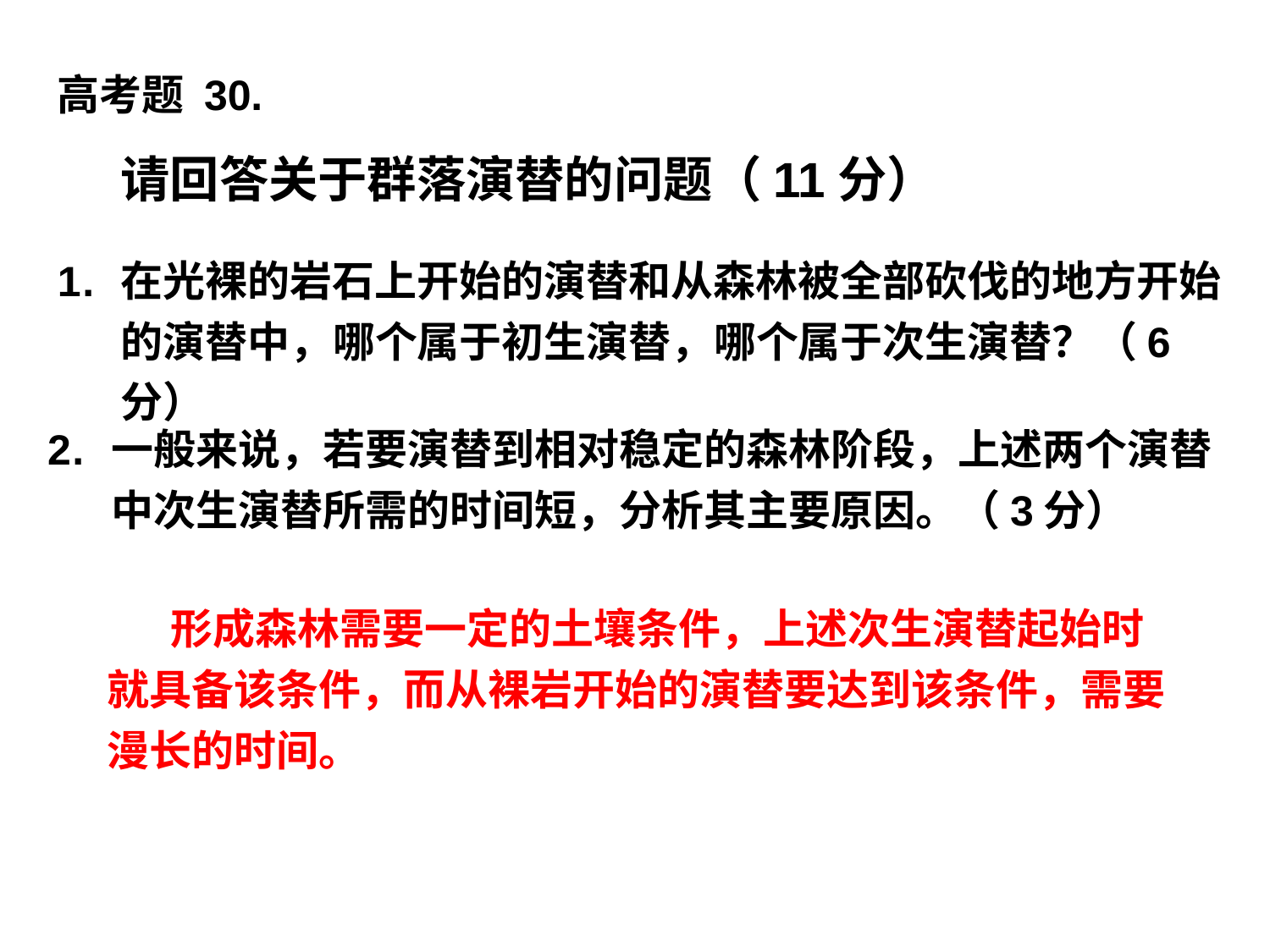

高考题 30.
请回答关于群落演替的问题（11分）
在光裸的岩石上开始的演替和从森林被全部砍伐的地方开始的演替中，哪个属于初生演替，哪个属于次生演替？（6分）
一般来说，若要演替到相对稳定的森林阶段，上述两个演替中次生演替所需的时间短，分析其主要原因。（3分）
形成森林需要一定的土壤条件，上述次生演替起始时就具备该条件，而从裸岩开始的演替要达到该条件，需要漫长的时间。